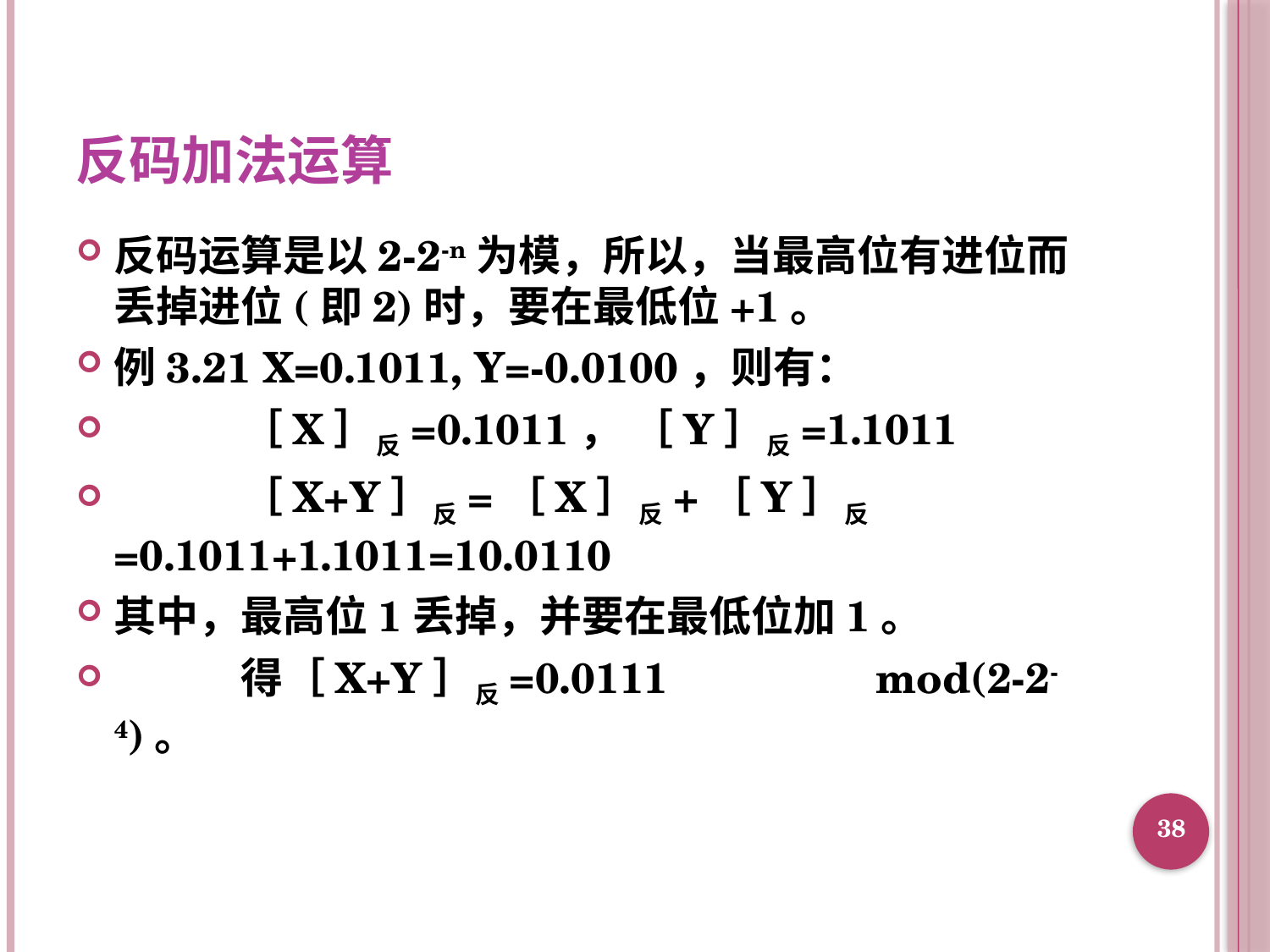

# 反码加法运算
反码运算是以2-2-n为模，所以，当最高位有进位而丢掉进位(即2)时，要在最低位+1。
例3.21 X=0.1011, Y=-0.0100，则有：
	［X］反=0.1011， ［Y］反=1.1011
	［X+Y］反=［X］反+［Y］反=0.1011+1.1011=10.0110
其中，最高位1丢掉，并要在最低位加1。
	得［X+Y］反=0.0111		mod(2-2-4)。

38